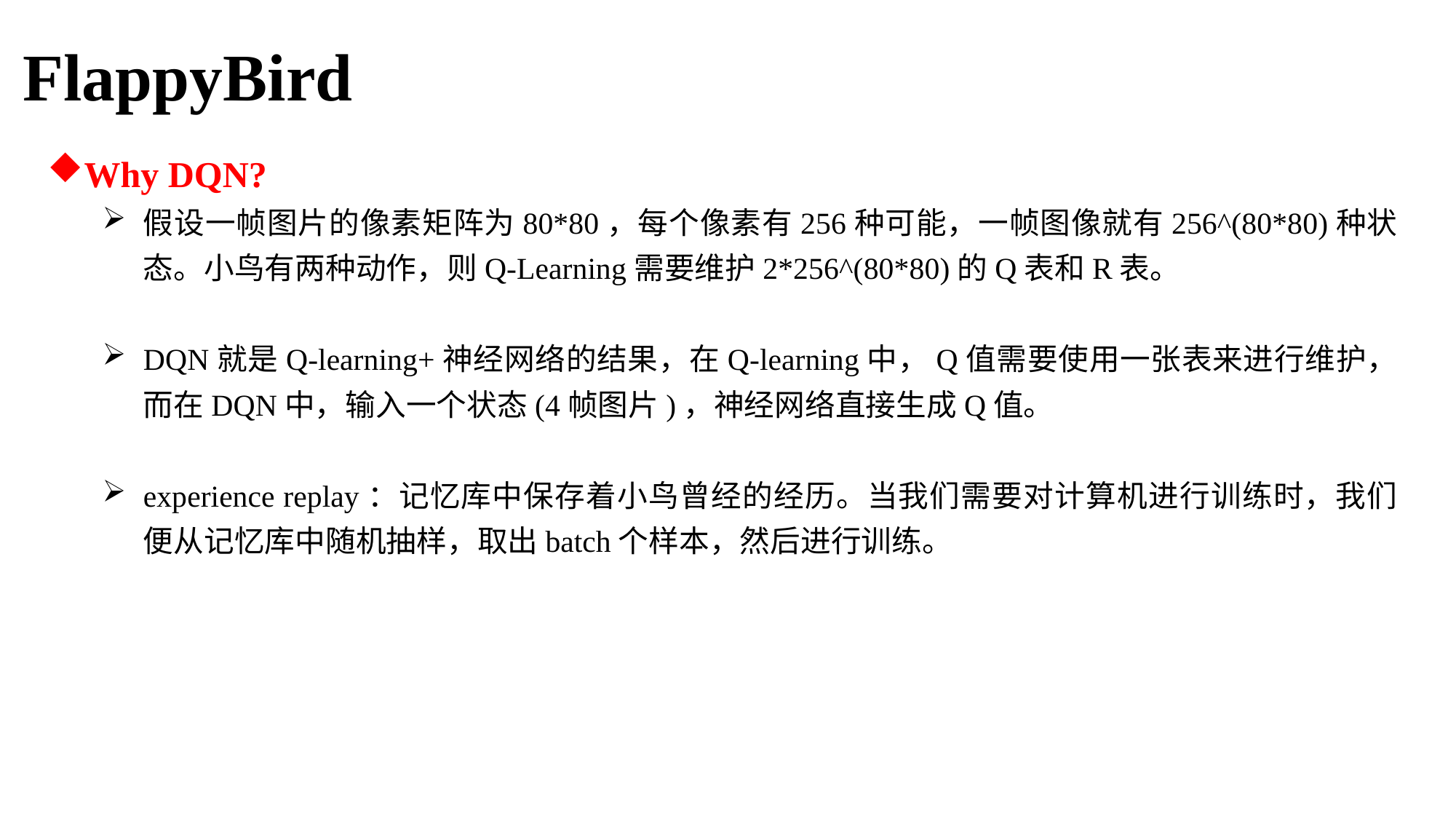

FlappyBird

Why DQN?
假设一帧图片的像素矩阵为80*80，每个像素有256种可能，一帧图像就有256^(80*80)种状态。小鸟有两种动作，则Q-Learning需要维护2*256^(80*80)的Q表和R表。

DQN就是Q-learning+神经网络的结果，在Q-learning中，Q值需要使用一张表来进行维护，而在DQN中，输入一个状态(4帧图片)，神经网络直接生成Q值。

experience replay：记忆库中保存着小鸟曾经的经历。当我们需要对计算机进行训练时，我们便从记忆库中随机抽样，取出batch个样本，然后进行训练。

49